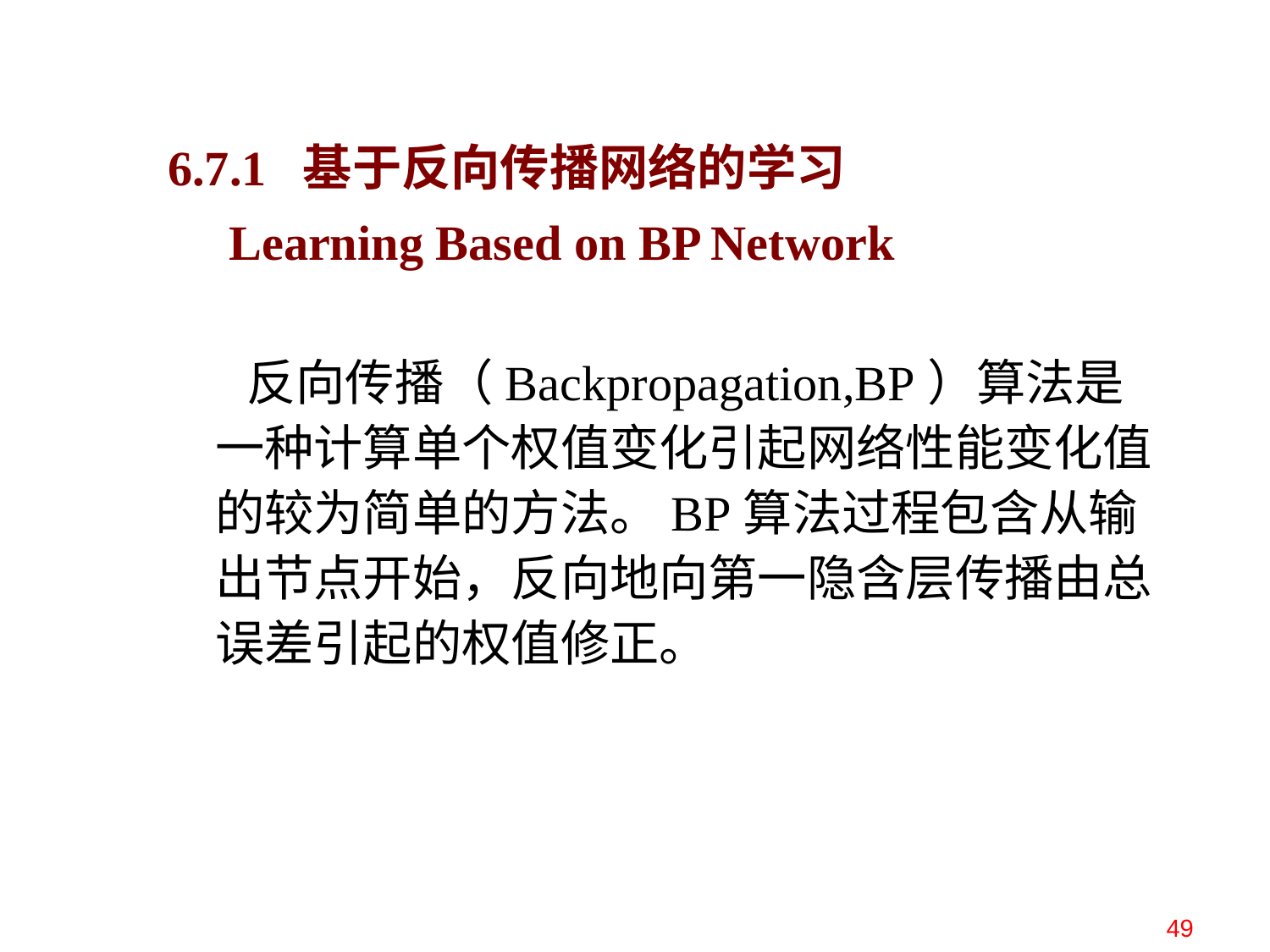

6.7.1  基于反向传播网络的学习
     Learning Based on BP Network

      反向传播（Backpropagation,BP）算法是一种计算单个权值变化引起网络性能变化值的较为简单的方法。BP算法过程包含从输出节点开始，反向地向第一隐含层传播由总误差引起的权值修正。
49